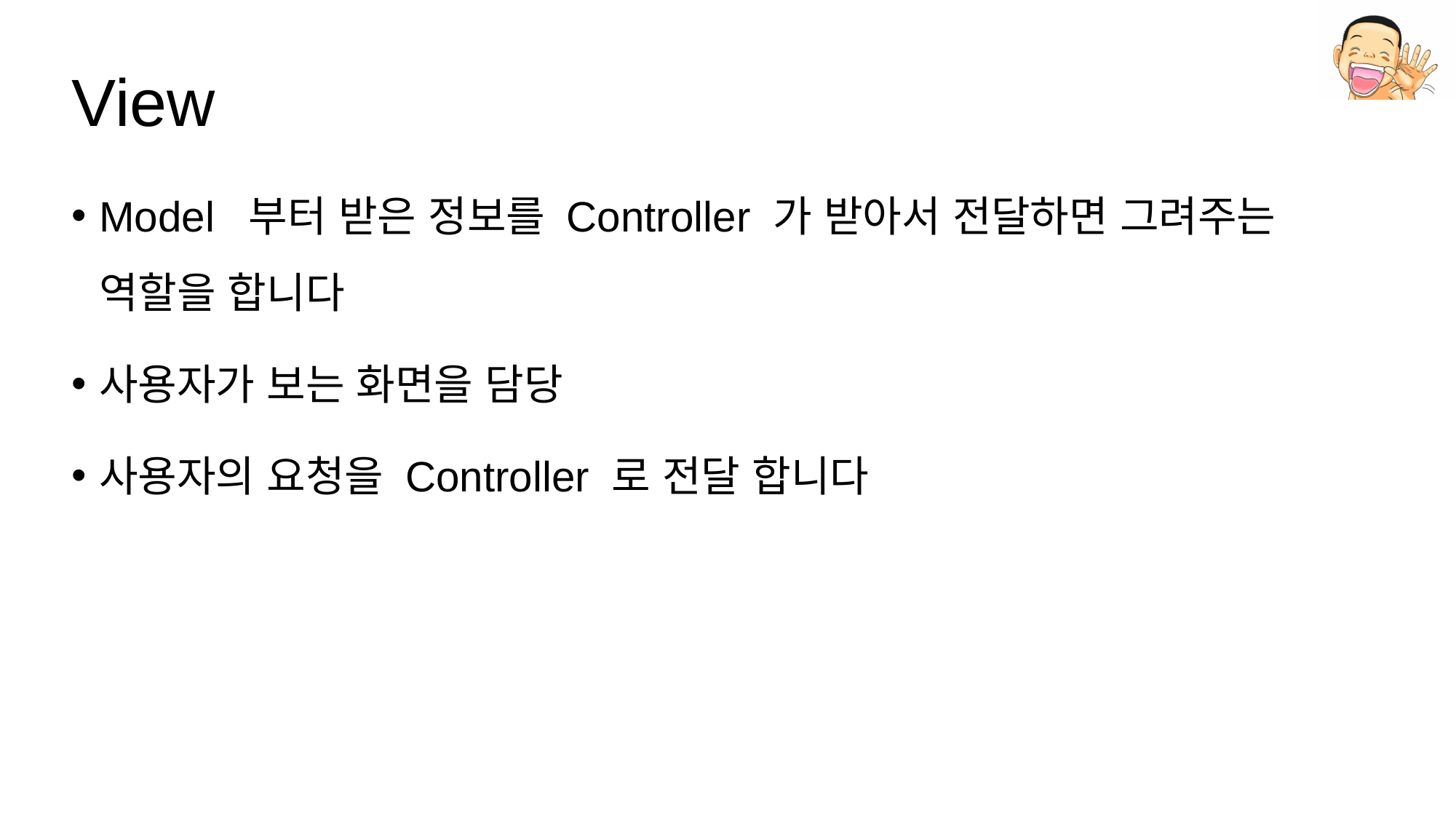

# View
Model  부터 받은 정보를 Controller 가 받아서 전달하면 그려주는 역할을 합니다
사용자가 보는 화면을 담당
사용자의 요청을 Controller 로 전달 합니다